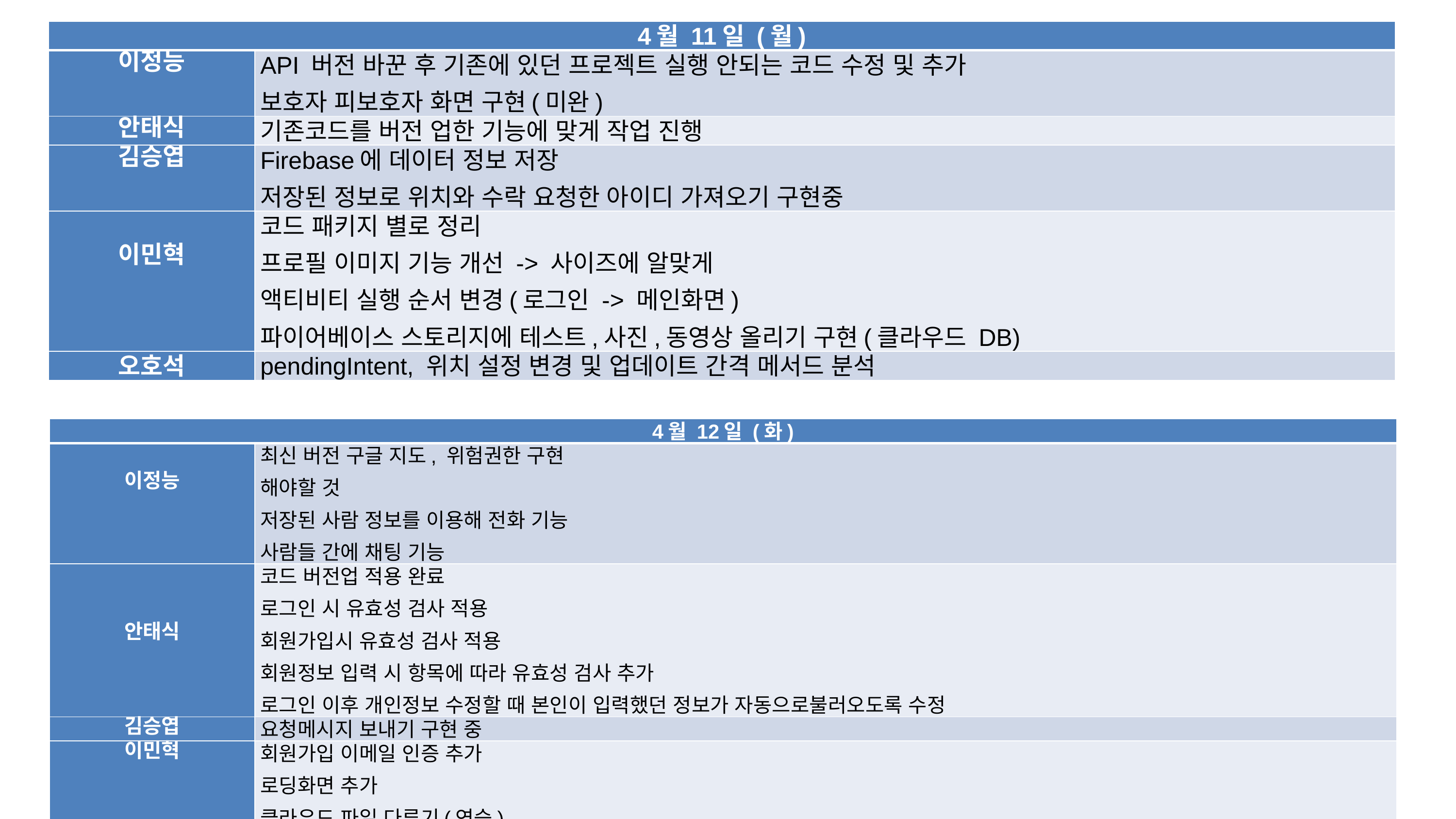

| 4월 11일 (월) |  |
| --- | --- |
| 이정능 | API 버전 바꾼 후 기존에 있던 프로젝트 실행 안되는 코드 수정 및 추가 보호자 피보호자 화면 구현(미완) |
| 안태식 | 기존코드를 버전 업한 기능에 맞게 작업 진행 |
| 김승엽 | Firebase에 데이터 정보 저장 저장된 정보로 위치와 수락 요청한 아이디 가져오기 구현중 |
| 이민혁 | 코드 패키지 별로 정리 프로필 이미지 기능 개선 -> 사이즈에 알맞게 액티비티 실행 순서 변경(로그인 -> 메인화면) 파이어베이스 스토리지에 테스트,사진,동영상 올리기 구현(클라우드 DB) |
| 오호석 | pendingIntent, 위치 설정 변경 및 업데이트 간격 메서드 분석 |
| 4월 12일 (화) |  |
| --- | --- |
| 이정능 | 최신 버전 구글 지도, 위험권한 구현 해야할 것 저장된 사람 정보를 이용해 전화 기능 사람들 간에 채팅 기능 |
| 안태식 | 코드 버전업 적용 완료 로그인 시 유효성 검사 적용 회원가입시 유효성 검사 적용 회원정보 입력 시 항목에 따라 유효성 검사 추가 로그인 이후 개인정보 수정할 때 본인이 입력했던 정보가 자동으로불러오도록 수정 |
| 김승엽 | 요청메시지 보내기 구현 중 |
| 이민혁 | 회원가입 이메일 인증 추가 로딩화면 추가 클라우드 파일 다루기(연습) 해야할 것 파이어베이스 FCM – 푸쉬 알림기능 |
| 오호석 | 위험권한, 서비스 연결 구현 |